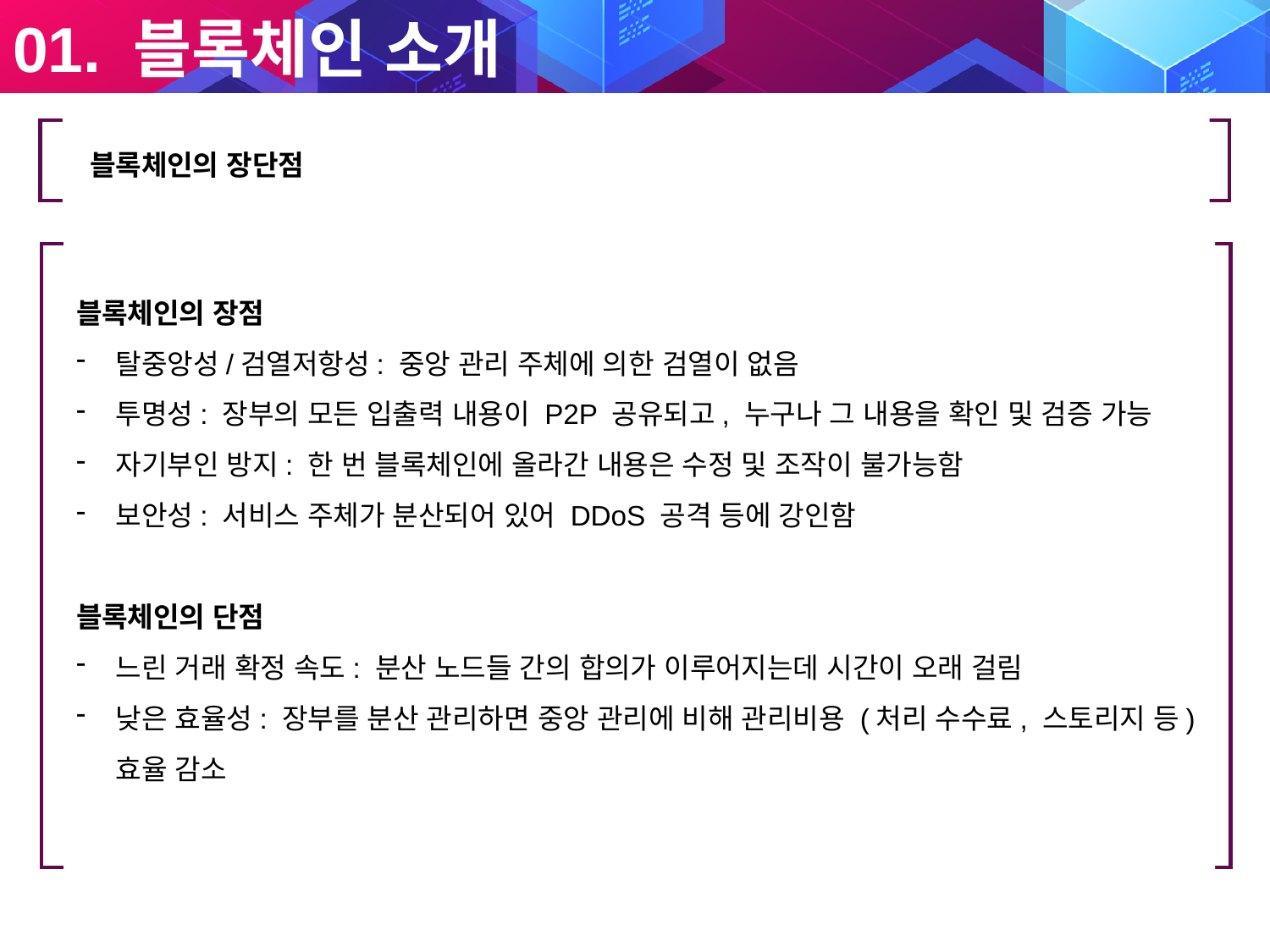

01. 블록체인 소개
­ 블록체인의 장단점

블록체인의 장점
탈중앙성/검열저항성: 중앙 관리 주체에 의한 검열이 없음
투명성: 장부의 모든 입출력 내용이 P2P 공유되고, 누구나 그 내용을 확인 및 검증 가능
자기부인 방지: 한 번 블록체인에 올라간 내용은 수정 및 조작이 불가능함
보안성: 서비스 주체가 분산되어 있어 DDoS 공격 등에 강인함

블록체인의 단점
느린 거래 확정 속도: 분산 노드들 간의 합의가 이루어지는데 시간이 오래 걸림
낮은 효율성: 장부를 분산 관리하면 중앙 관리에 비해 관리비용 (처리 수수료, 스토리지 등) 효율 감소